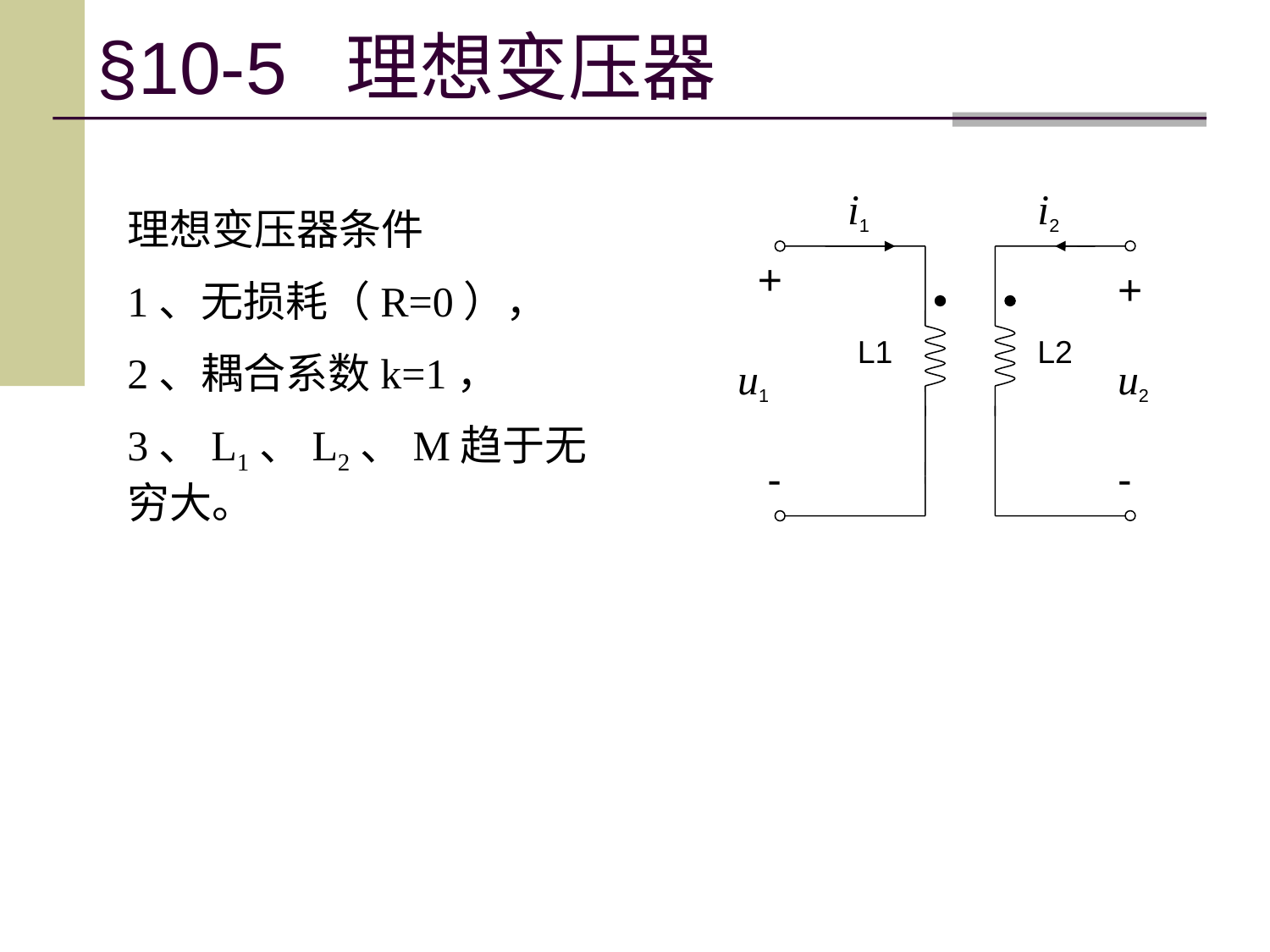

§10-5  理想变压器
i1
i2
理想变压器条件
1、无损耗（R=0），
2、耦合系数k=1，
3、L1、L2、M趋于无穷大。

+

+

L1
L2

u1
u2

-
-